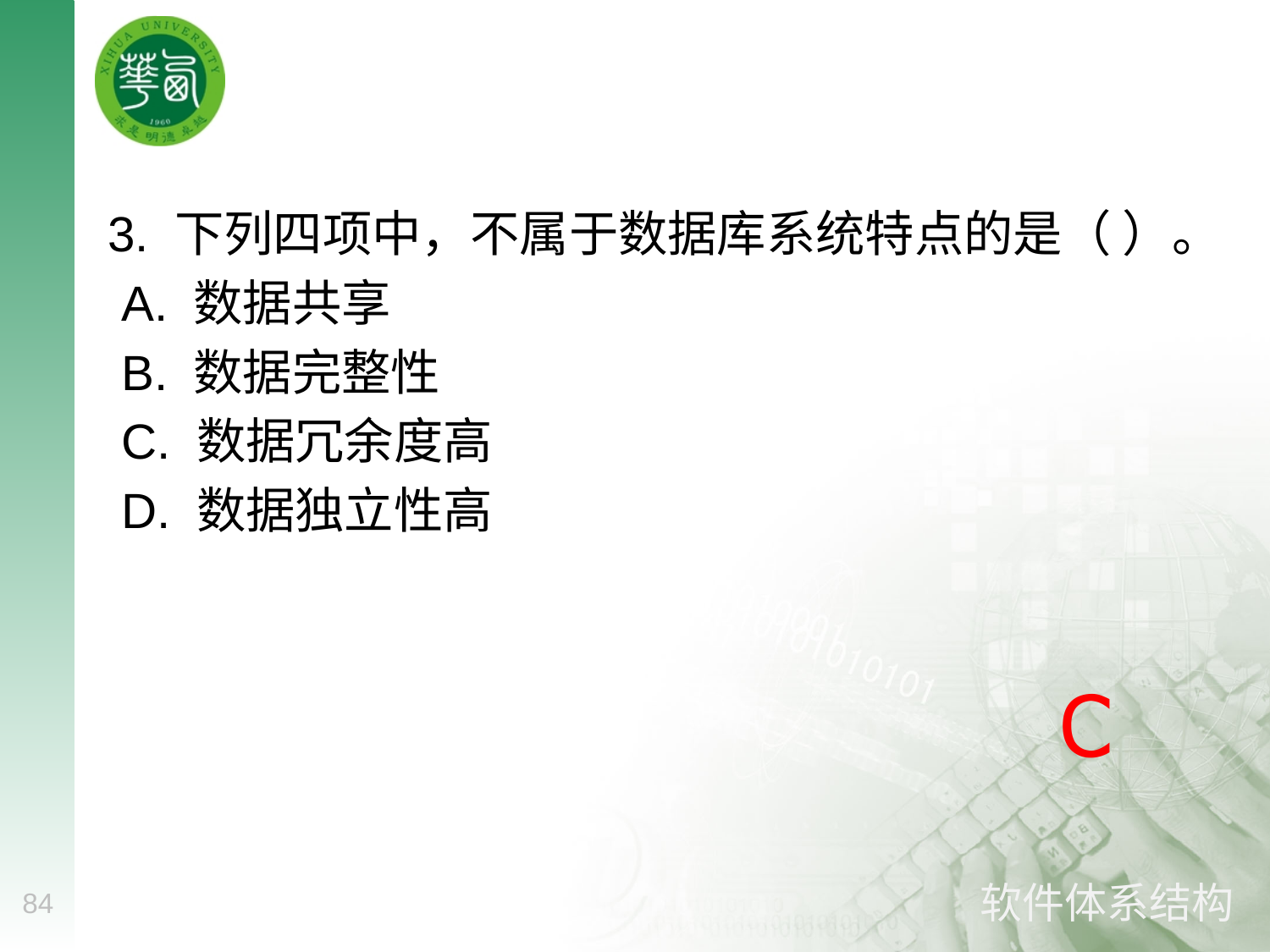

#
3. 下列四项中，不属于数据库系统特点的是（ ）。
 A. 数据共享
 B. 数据完整性
 C. 数据冗余度高
 D. 数据独立性高

C
84